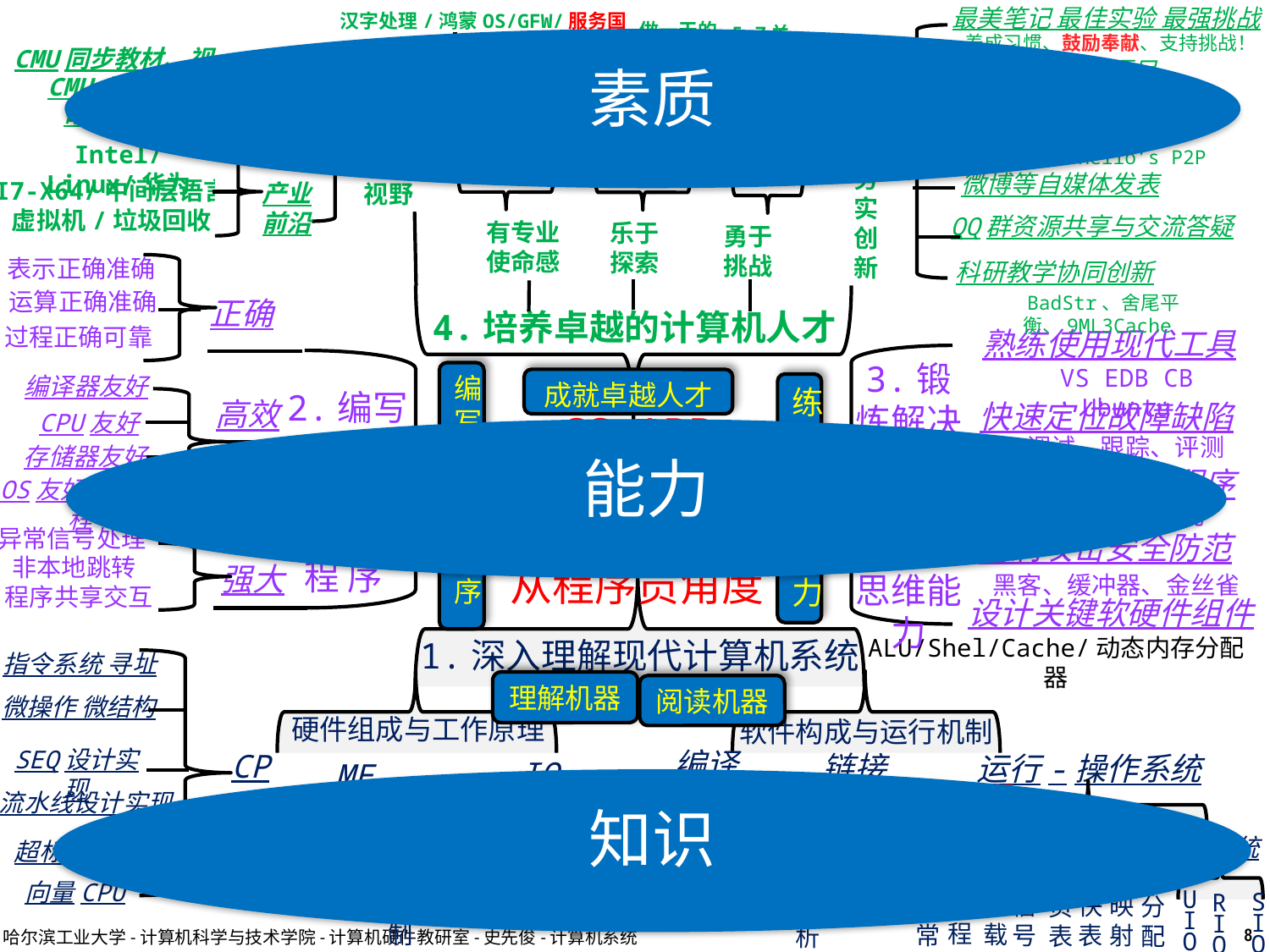

最美笔记 最佳实验 最强挑战
汉字处理/鸿蒙OS/GFW/服务国防
做一天的税务局长
5-7关
难度递增
养成习惯、鼓励奉献、支持挑战！

素质
熔断
幽灵
CMU同步教材、视频
技术自信
文化自信
专业
使命
社会责任
独创3大实验项目
教育
前沿

CMU+NJ实验
探究性的实验
前沿文献阅读
系统漫游、数据表示、链接炸弹
研讨型教室
创新性大作业
最强挑战
闯关实验
具备国际视野

Intel/Linux/华为

程序人生-Hello’s P2P

务实创新

微博等自媒体发表
I7-X64/中间层语言
虚拟机/垃圾回收
产业
前沿
QQ群资源共享与交流答疑
有专业使命感
乐于探索
勇于挑战
表示正确准确

运算正确准确
正确
过程正确可靠
编译器友好
2.编写正确安全高效强大的程 序
高效

CPU友好
存储器友好
安全
OS友好-多线程
无漏洞
异常信号处理

非本地跳转
强大
程序共享交互
科研教学协同创新
BadStr、舍尾平衡、9ML3Cache
4.培养卓越的计算机人才
熟练使用现代工具
3.锻炼解决复杂工程问题的系统思维能力
VS EDB CB Ubuntu
快速定位故障缺陷
调试、跟踪、评测
修复完善优化程序
补丁、破解、调优
漏洞攻击安全防范
黑客、缓冲器、金丝雀
设计关键软硬件组件

编写高质量程序
成就卓越人才
练就系统能力
CS-APP

从程序员角度

能力
计算机系统
ALU/Shel/Cache/动态内存分配器

1.深入理解现代计算机系统
指令系统 寻址

理解机器
阅读机器
微操作 微结构

硬件组成与工作原理
软件构成与运行机制

SEQ设计实现
编译
CPU
链接
运行-操作系统
IO

MEM

贯通程序全生命周期

流水线设计实现
汇编
编译
预处理

进程调度
Cache组织与读写机制

文件系统
文件管理

符号解析
虚拟存储
驱动程序
重定位
超标量CPU
局部性原理
层级结构
库打桩

程序机器表示
数据机器表示
向量CPU
进程
加载
异常
信号
快表
映射
页表
分配
UIO
SIO
RIO
知识